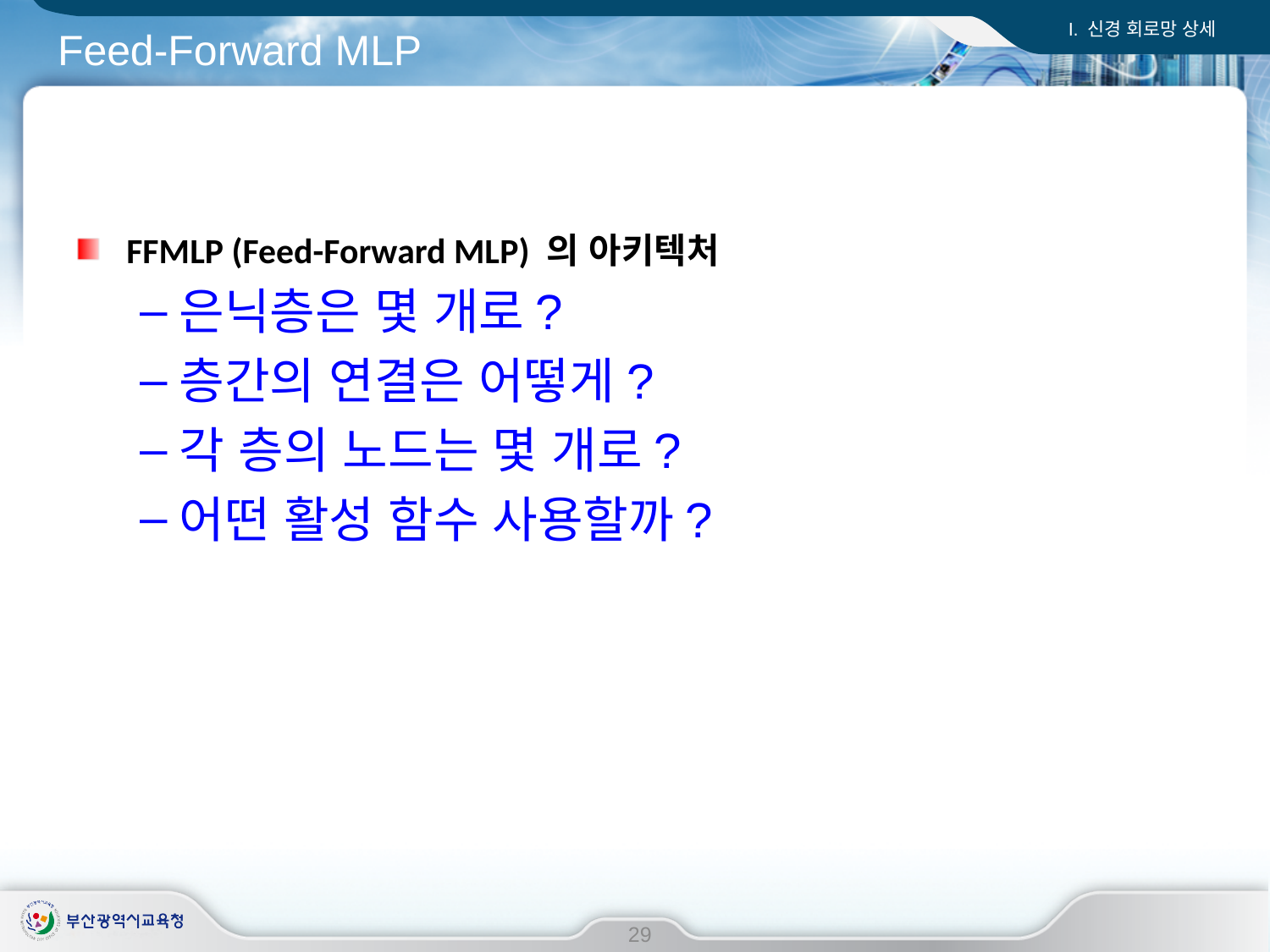

I. 신경 회로망 상세
# Feed-Forward MLP
FFMLP (Feed-Forward MLP) 의 아키텍처
은닉층은 몇 개로?
층간의 연결은 어떻게?
각 층의 노드는 몇 개로?
어떤 활성 함수 사용할까?

29